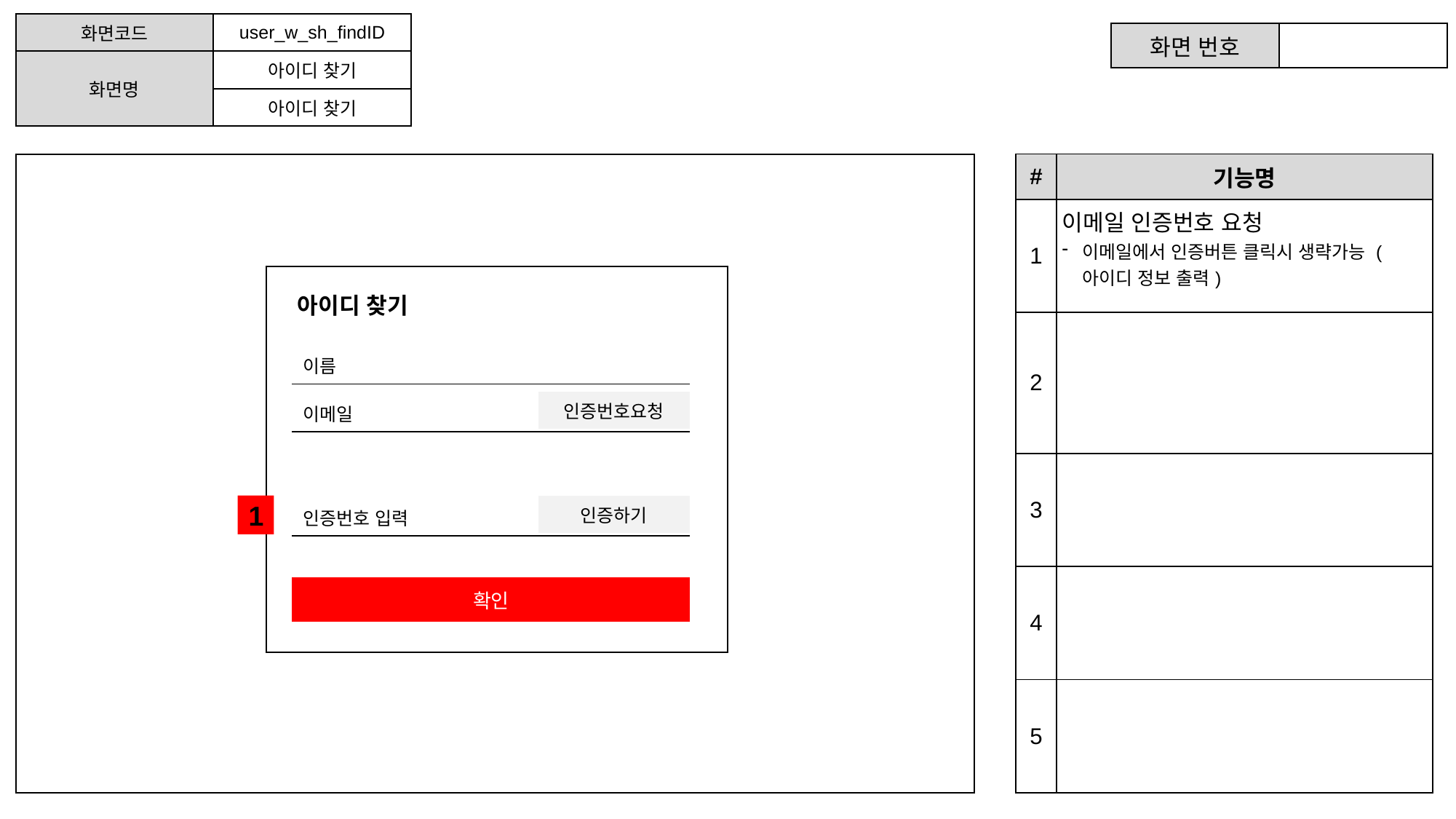

| 화면코드 | user\_w\_sh\_findID |
| --- | --- |
| 화면명 | 아이디 찾기 |
|  | 아이디 찾기 |
| 화면 번호 |  |
| --- | --- |

| # | 기능명 |
| --- | --- |
| 1 | 이메일 인증번호 요청 이메일에서 인증버튼 클릭시 생략가능 (아이디 정보 출력) |
| 2 |  |
| 3 |  |
| 4 |  |
| 5 |  |

아이디 찾기
| 이름 |
| --- |
| 인증번호요청 |
| --- |
| 이메일 |
| --- |
1
| 인증하기 |
| --- |
| 인증번호 입력 |
| --- |
| 확인 |
| --- |